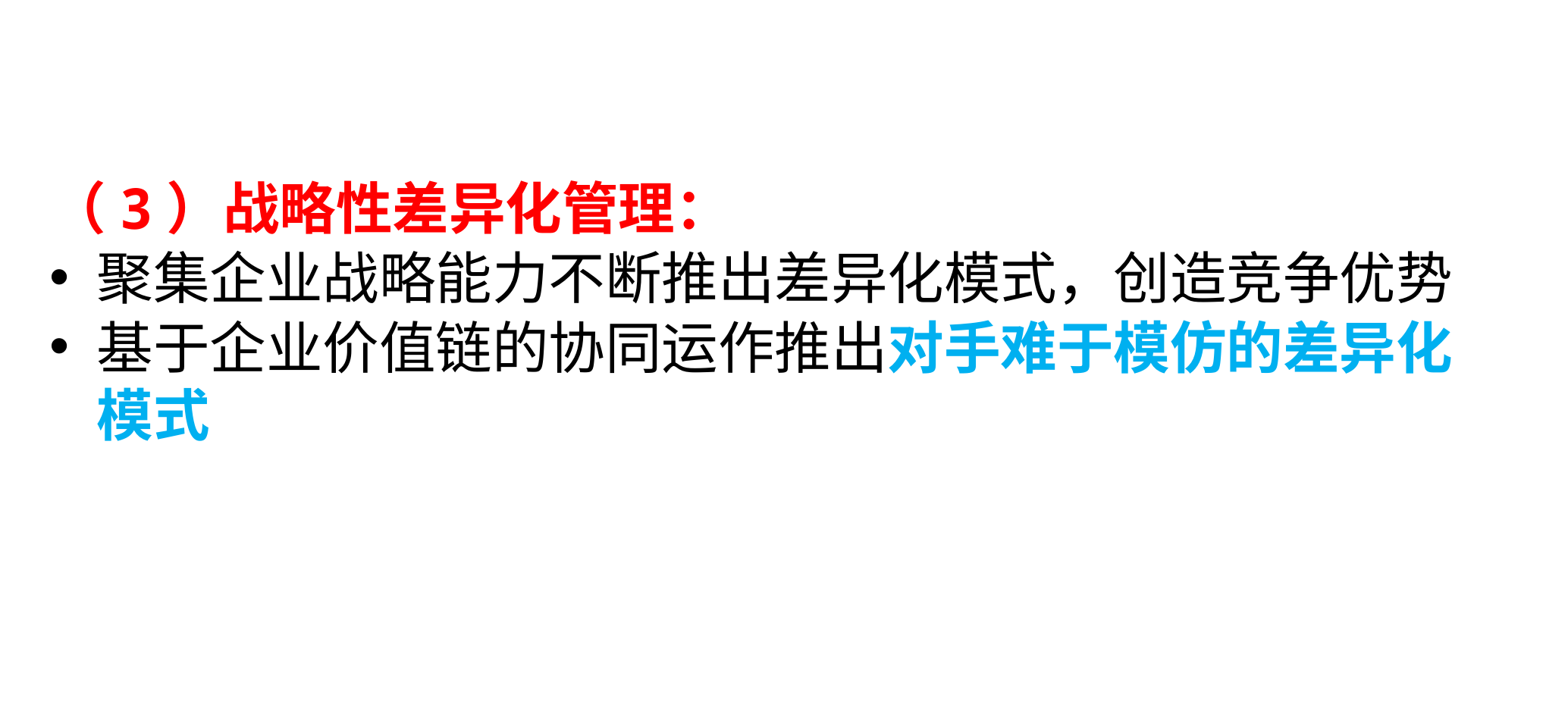

#
（3）战略性差异化管理：
聚集企业战略能力不断推出差异化模式，创造竞争优势
基于企业价值链的协同运作推出对手难于模仿的差异化模式